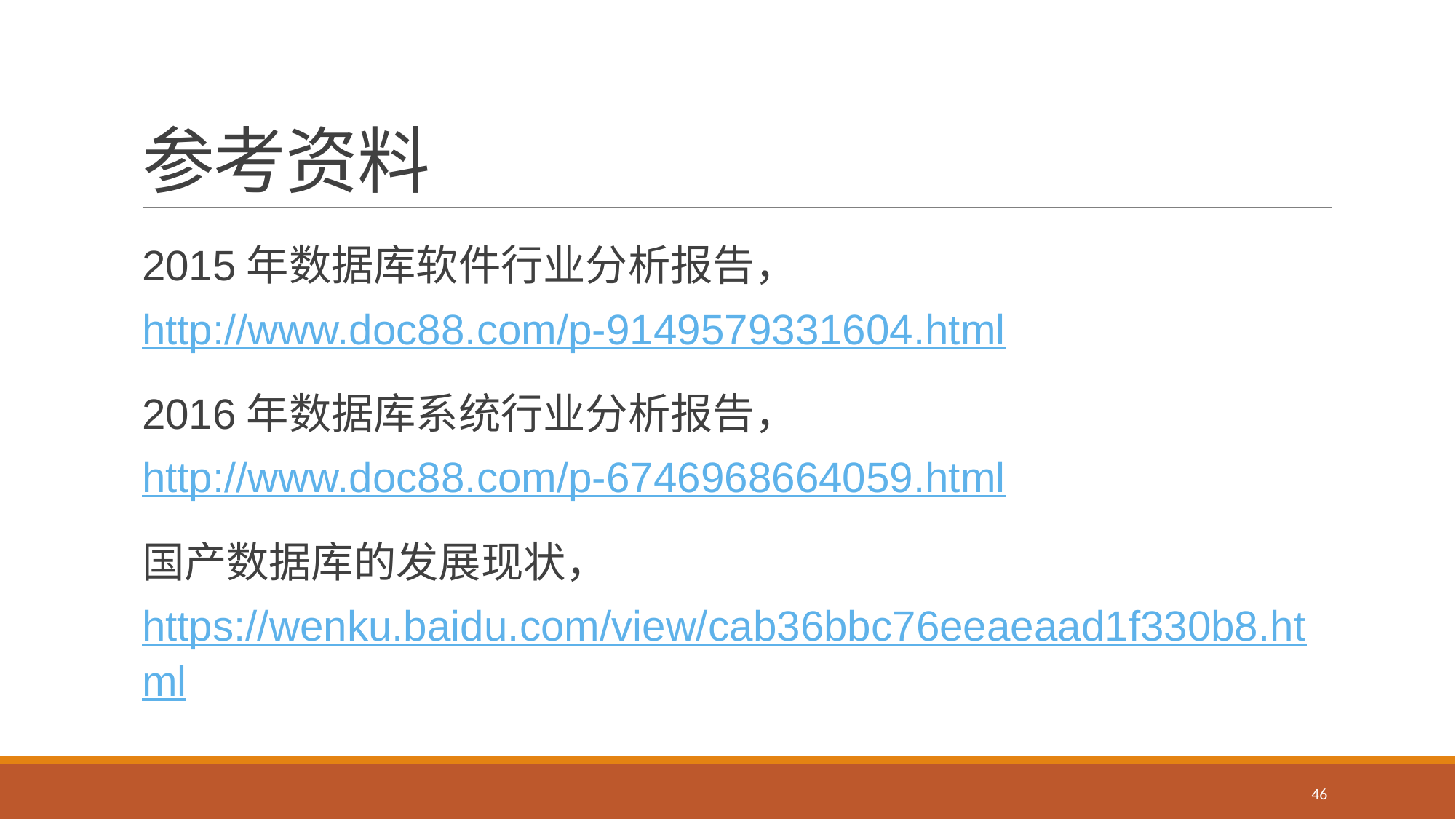

# 参考资料
2015年数据库软件行业分析报告，http://www.doc88.com/p-9149579331604.html
2016年数据库系统行业分析报告，http://www.doc88.com/p-6746968664059.html
国产数据库的发展现状，https://wenku.baidu.com/view/cab36bbc76eeaeaad1f330b8.html

46